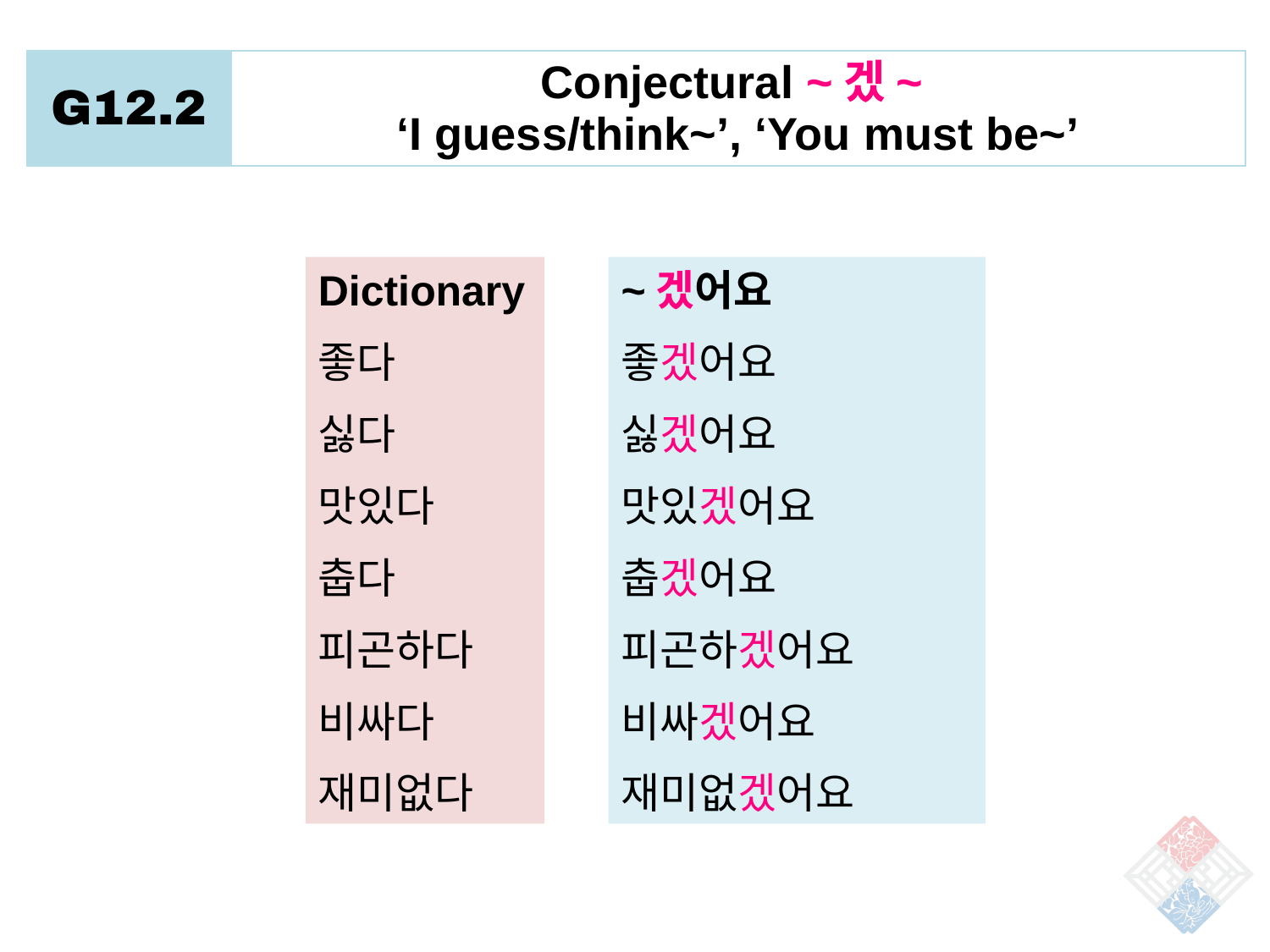

| G12.2 | Conjectural ~겠~ ‘I guess/think~’, ‘You must be~’ |
| --- | --- |
Dictionary
좋다
싫다
맛있다
춥다
피곤하다
비싸다
재미없다
~겠어요
좋겠어요
싫겠어요
맛있겠어요
춥겠어요
피곤하겠어요
비싸겠어요
재미없겠어요